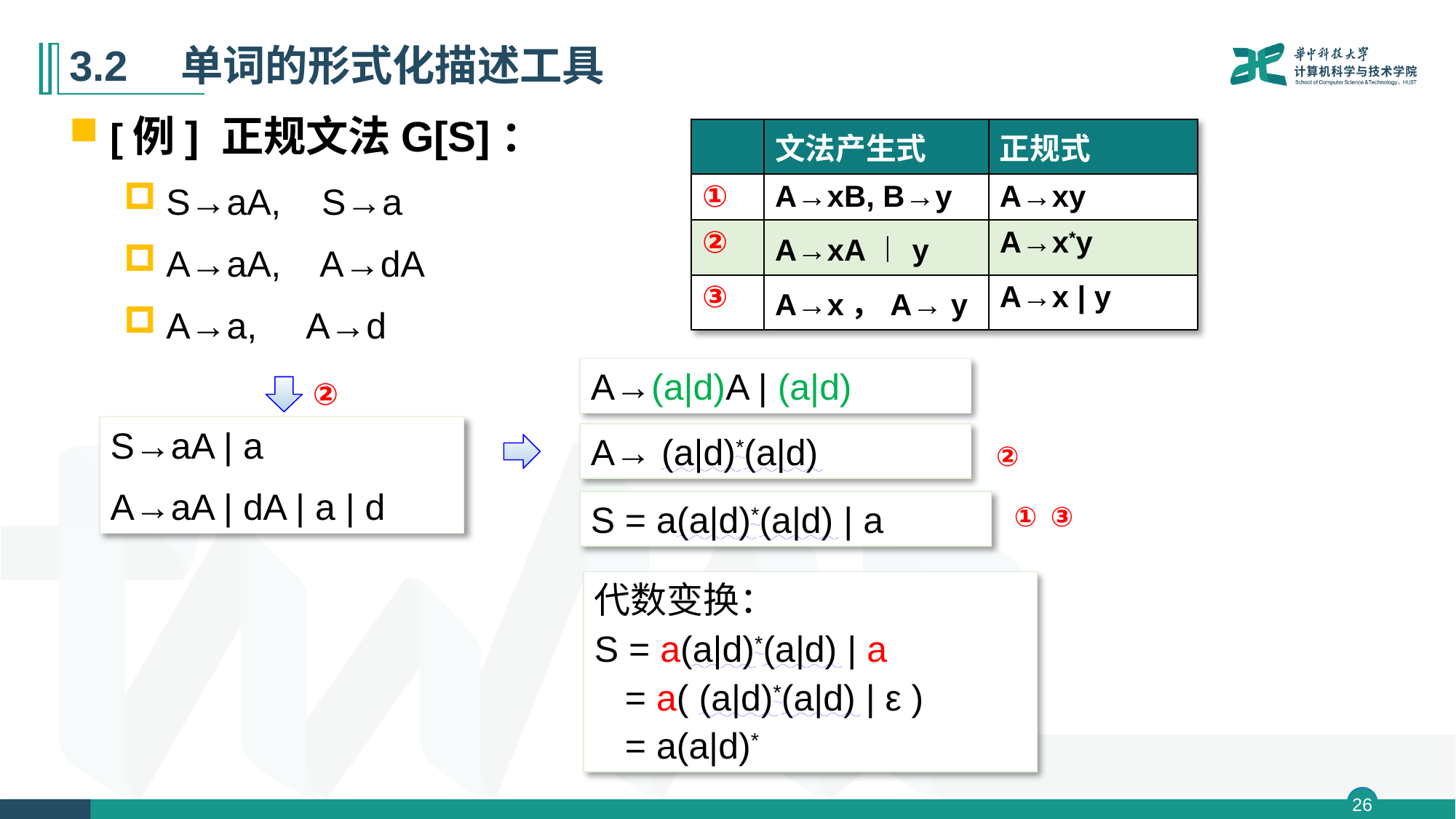

# 3.2　单词的形式化描述工具
[例] 正规文法G[S]：
S→aA,    S→a
A→aA,    A→dA
A→a,     A→d

|  | 文法产生式 | 正规式 |
| --- | --- | --- |
| ① | A→xB, B→y | A→xy |
| ② | A→xA︱y | A→x\*y |
| ③ | A→x，A→ y | A→x | y |
A→(a|d)A | (a|d)
②

S→aA | a
A→aA | dA | a | d
A→ (a|d)*(a|d)
②

S = a(a|d)*(a|d) | a
①
③
代数变换：
S = a(a|d)*(a|d) | a
   = a( (a|d)*(a|d) | ε )
   = a(a|d)*